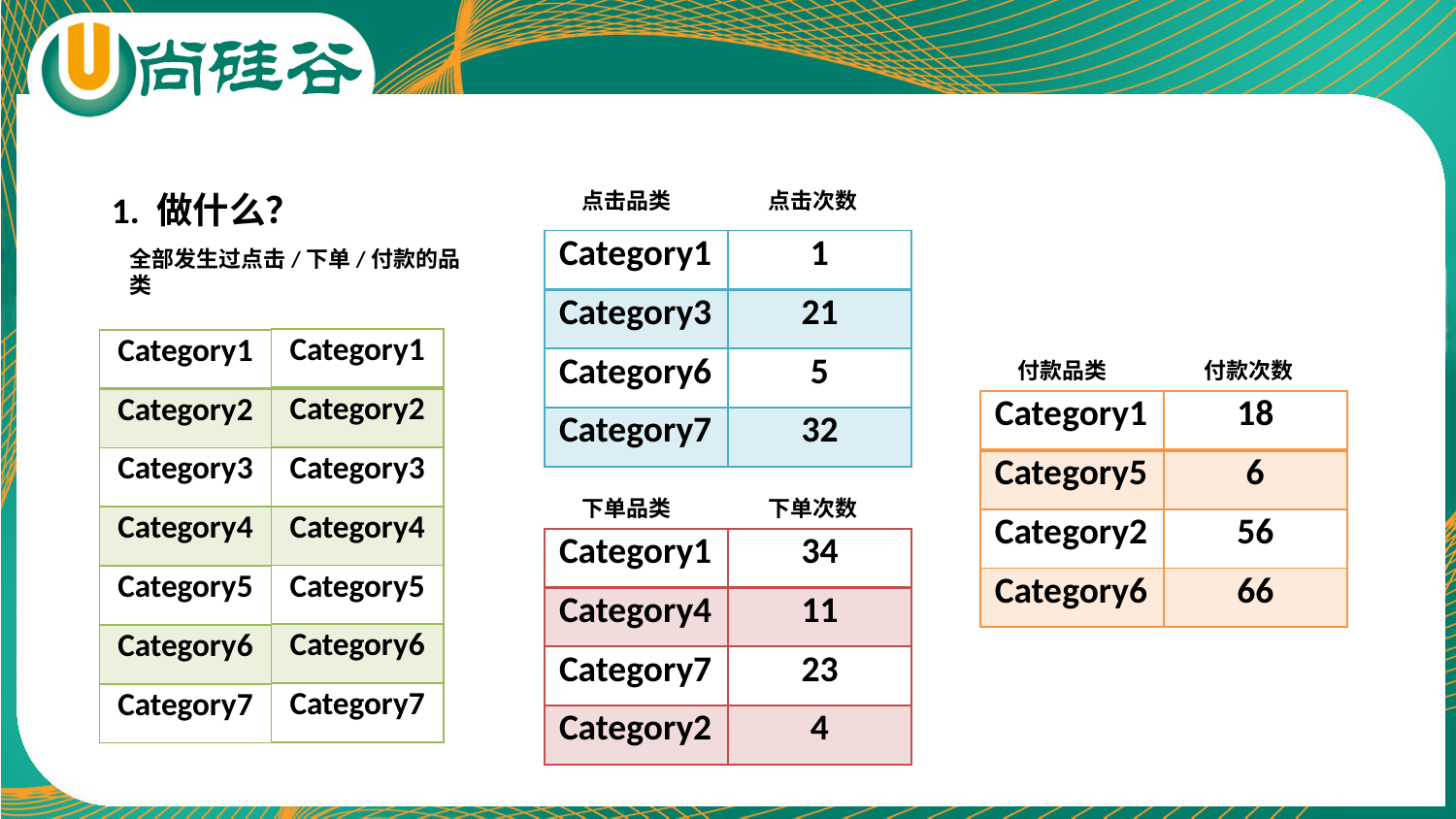

1. 做什么？
点击品类	        点击次数
| Category1 | 1 |
| --- | --- |
| Category3 | 21 |
| Category6 | 5 |
| Category7 | 32 |
全部发生过点击/下单/付款的品类
| Category1 |
| --- |
| Category2 |
| Category3 |
| Category4 |
| Category5 |
| Category6 |
| Category7 |
| Category1 |
| --- |
| Category2 |
| Category3 |
| Category4 |
| Category5 |
| Category6 |
| Category7 |
付款品类	        付款次数
| Category1 | 18 |
| --- | --- |
| Category5 | 6 |
| Category2 | 56 |
| Category6 | 66 |
下单品类	        下单次数
| Category1 | 34 |
| --- | --- |
| Category4 | 11 |
| Category7 | 23 |
| Category2 | 4 |